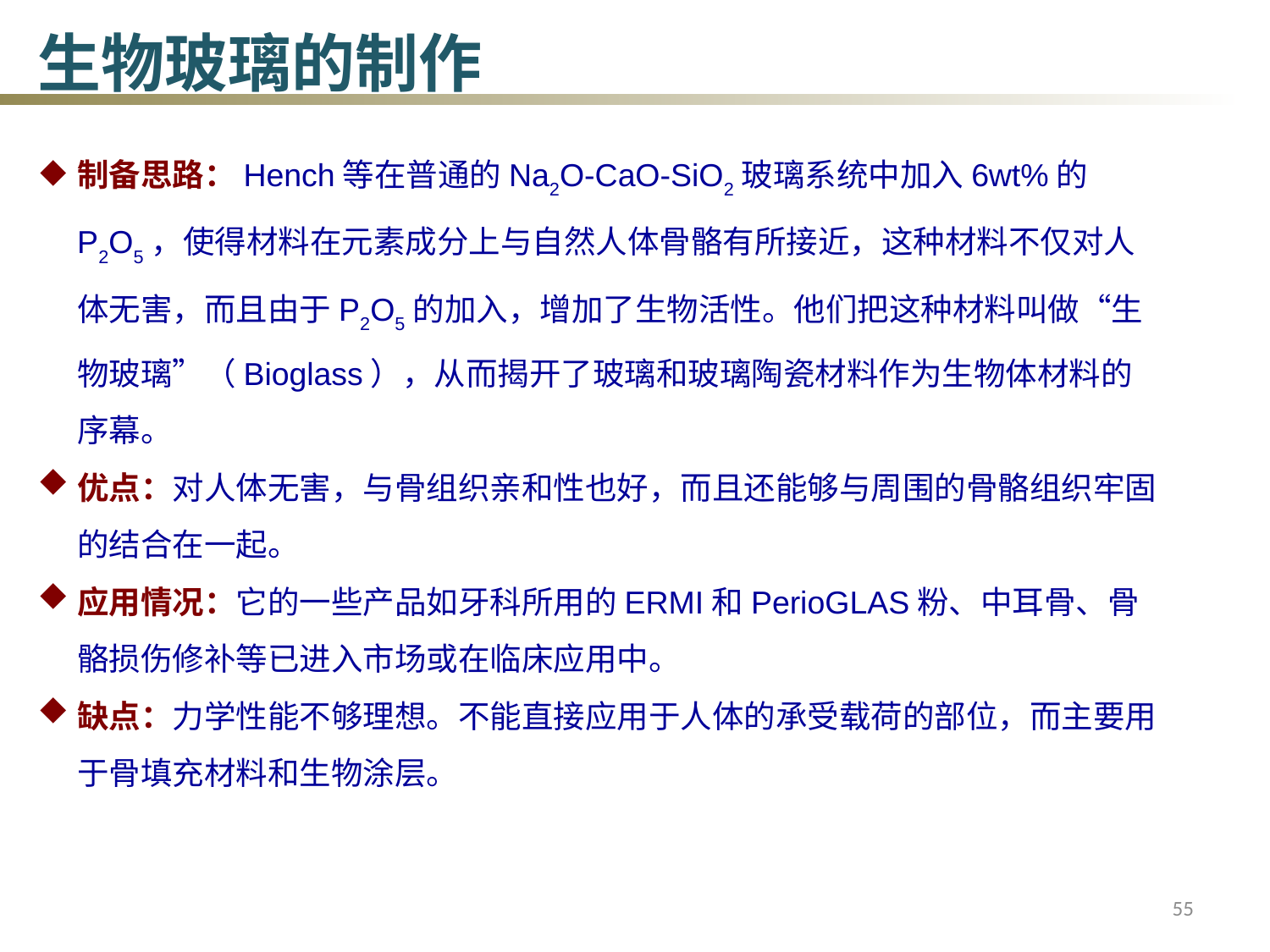

生物玻璃的制作

制备思路：Hench等在普通的Na2O-CaO-SiO2玻璃系统中加入6wt%的P2O5，使得材料在元素成分上与自然人体骨骼有所接近，这种材料不仅对人体无害，而且由于P2O5的加入，增加了生物活性。他们把这种材料叫做“生物玻璃”（Bioglass），从而揭开了玻璃和玻璃陶瓷材料作为生物体材料的序幕。
优点：对人体无害，与骨组织亲和性也好，而且还能够与周围的骨骼组织牢固的结合在一起。
应用情况：它的一些产品如牙科所用的ERMI和PerioGLAS粉、中耳骨、骨骼损伤修补等已进入市场或在临床应用中。
缺点：力学性能不够理想。不能直接应用于人体的承受载荷的部位，而主要用于骨填充材料和生物涂层。
55